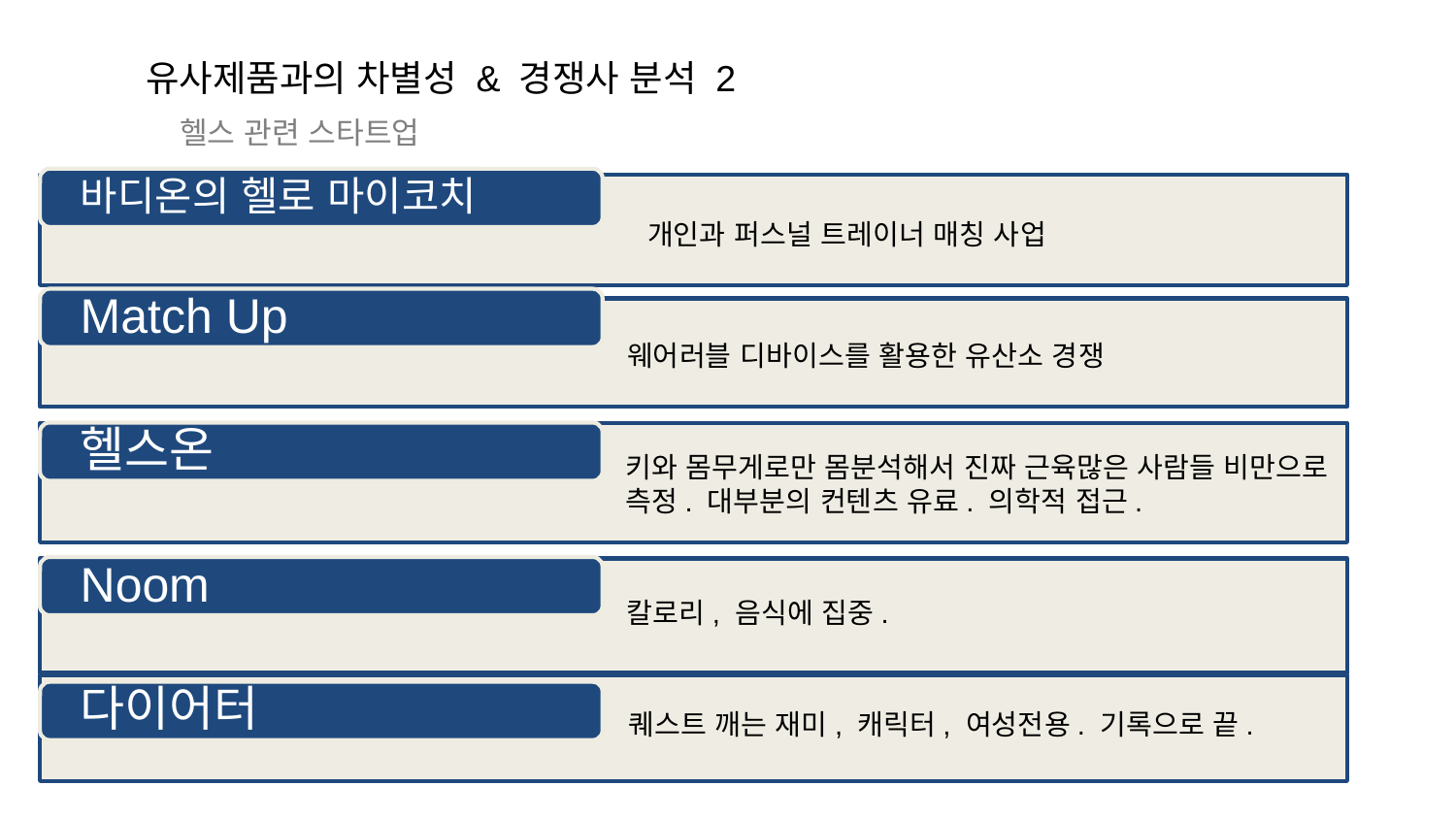

유사제품과의 차별성 & 경쟁사 분석 2
헬스 관련 스타트업

바디온의 헬로 마이코치

Match Up

헬스온
Noom
다이어터
개인과 퍼스널 트레이너 매칭 사업
웨어러블 디바이스를 활용한 유산소 경쟁

키와 몸무게로만 몸분석해서 진짜 근육많은 사람들 비만으로 측정. 대부분의 컨텐츠 유료. 의학적 접근.
칼로리, 음식에 집중.
퀘스트 깨는 재미, 캐릭터, 여성전용. 기록으로 끝.